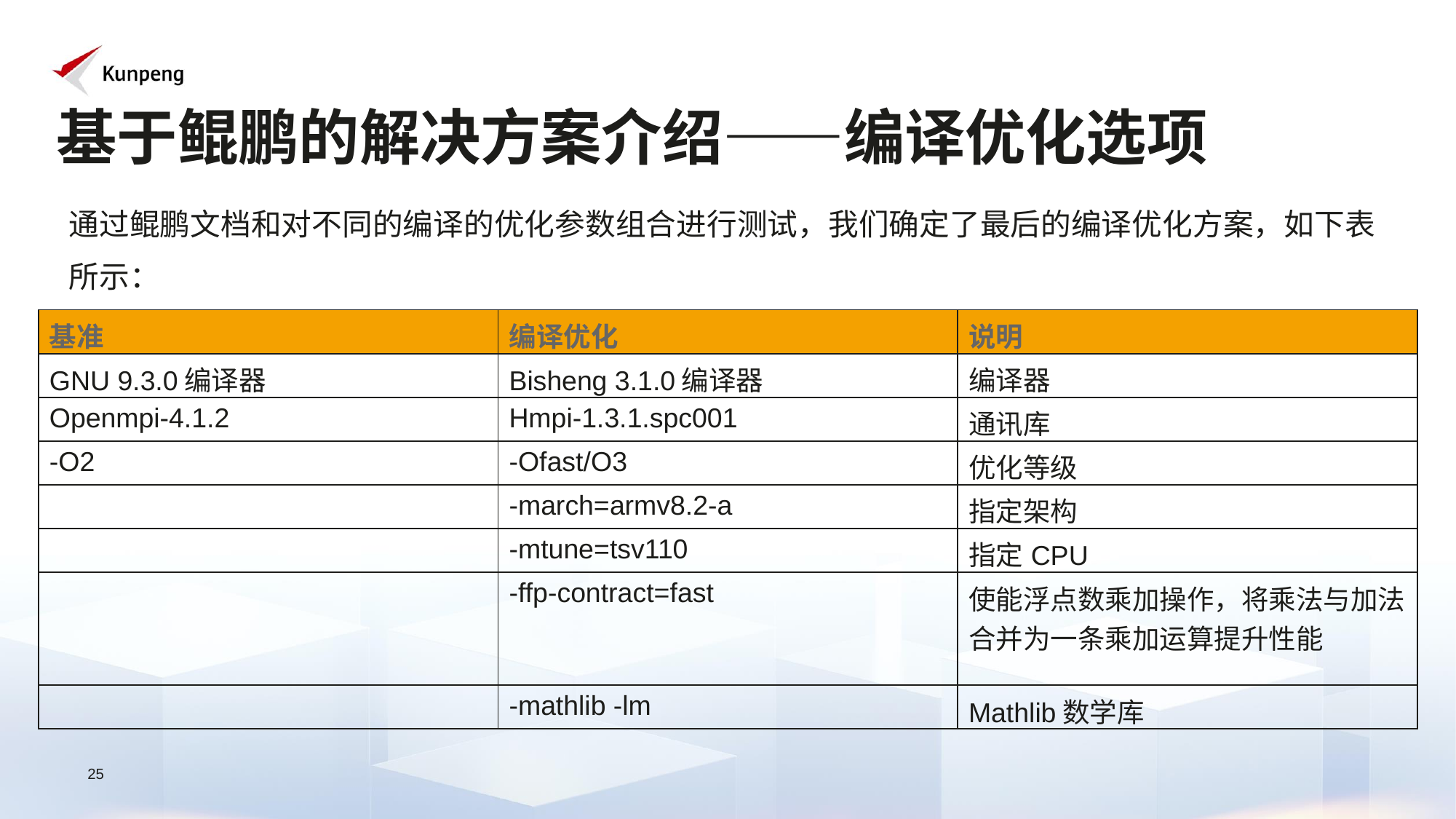

基于鲲鹏的解决方案介绍——编译优化选项
通过鲲鹏文档和对不同的编译的优化参数组合进行测试，我们确定了最后的编译优化方案，如下表所示：
| 基准 | 编译优化 | 说明 |
| --- | --- | --- |
| GNU 9.3.0编译器 | Bisheng 3.1.0编译器 | 编译器 |
| Openmpi-4.1.2 | Hmpi-1.3.1.spc001 | 通讯库 |
| -O2 | -Ofast/O3 | 优化等级 |
|  | -march=armv8.2-a | 指定架构 |
|  | -mtune=tsv110 | 指定CPU |
|  | -ffp-contract=fast | 使能浮点数乘加操作，将乘法与加法合并为一条乘加运算提升性能 |
|  | -mathlib -lm | Mathlib数学库 |